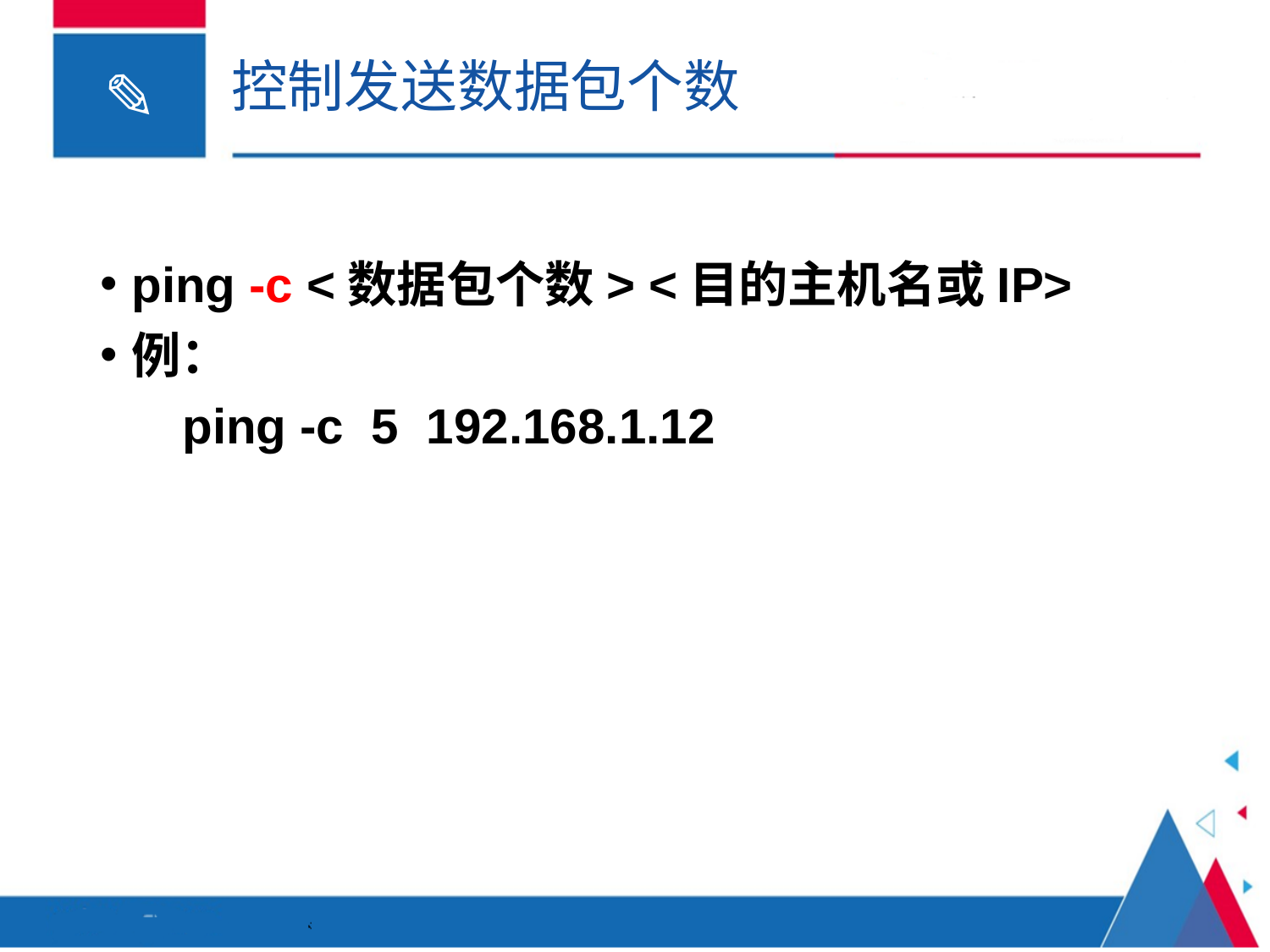

# 控制发送数据包个数
ping -c <数据包个数> <目的主机名或IP>
例：
      ping -c  5  192.168.1.12